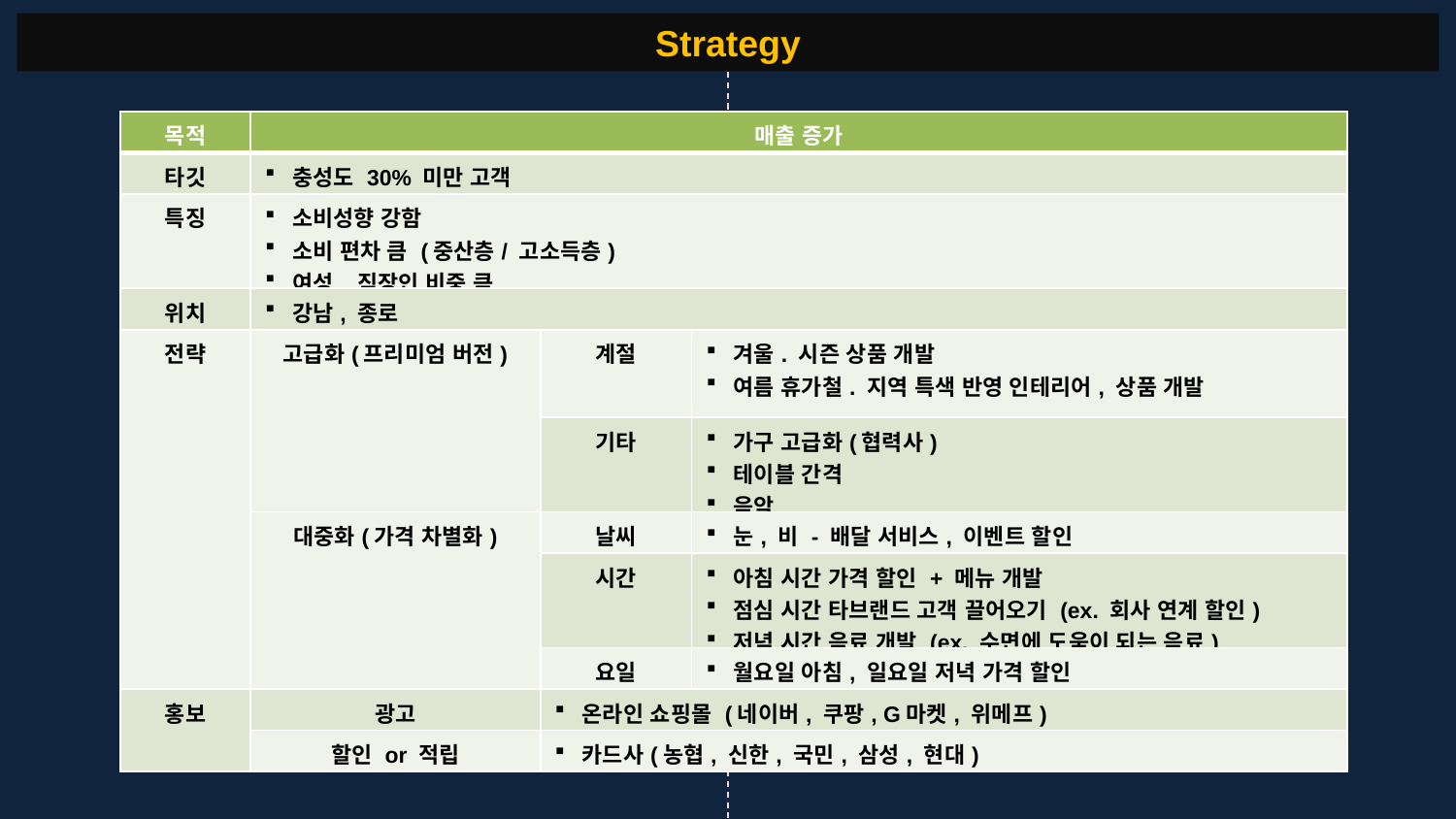

Strategy
| 목적 | 매출 증가 |  |  |
| --- | --- | --- | --- |
| 타깃 | 충성도 30% 미만 고객 |  |  |
| 특징 | 소비성향 강함 소비 편차 큼 (중산층/ 고소득층) 여성, 직장인 비중 큼 |  |  |
| 위치 | 강남, 종로 |  |  |
| 전략 | 고급화(프리미엄 버전) | 계절 | 겨울. 시즌 상품 개발 여름 휴가철. 지역 특색 반영 인테리어, 상품 개발 |
|  |  | 기타 | 가구 고급화(협력사) 테이블 간격 음악 |
|  | 대중화(가격 차별화) | 날씨 | 눈, 비 - 배달 서비스, 이벤트 할인 |
|  |  | 시간 | 아침 시간 가격 할인 + 메뉴 개발 점심 시간 타브랜드 고객 끌어오기 (ex. 회사 연계 할인) 저녁 시간 음료 개발 (ex. 수면에 도움이 되는 음료) |
|  |  | 요일 | 월요일 아침, 일요일 저녁 가격 할인 |
| 홍보 | 광고 | 온라인 쇼핑몰 (네이버, 쿠팡, G마켓, 위메프) |  |
|  | 할인 or 적립 | 카드사(농협, 신한, 국민, 삼성, 현대) |  |